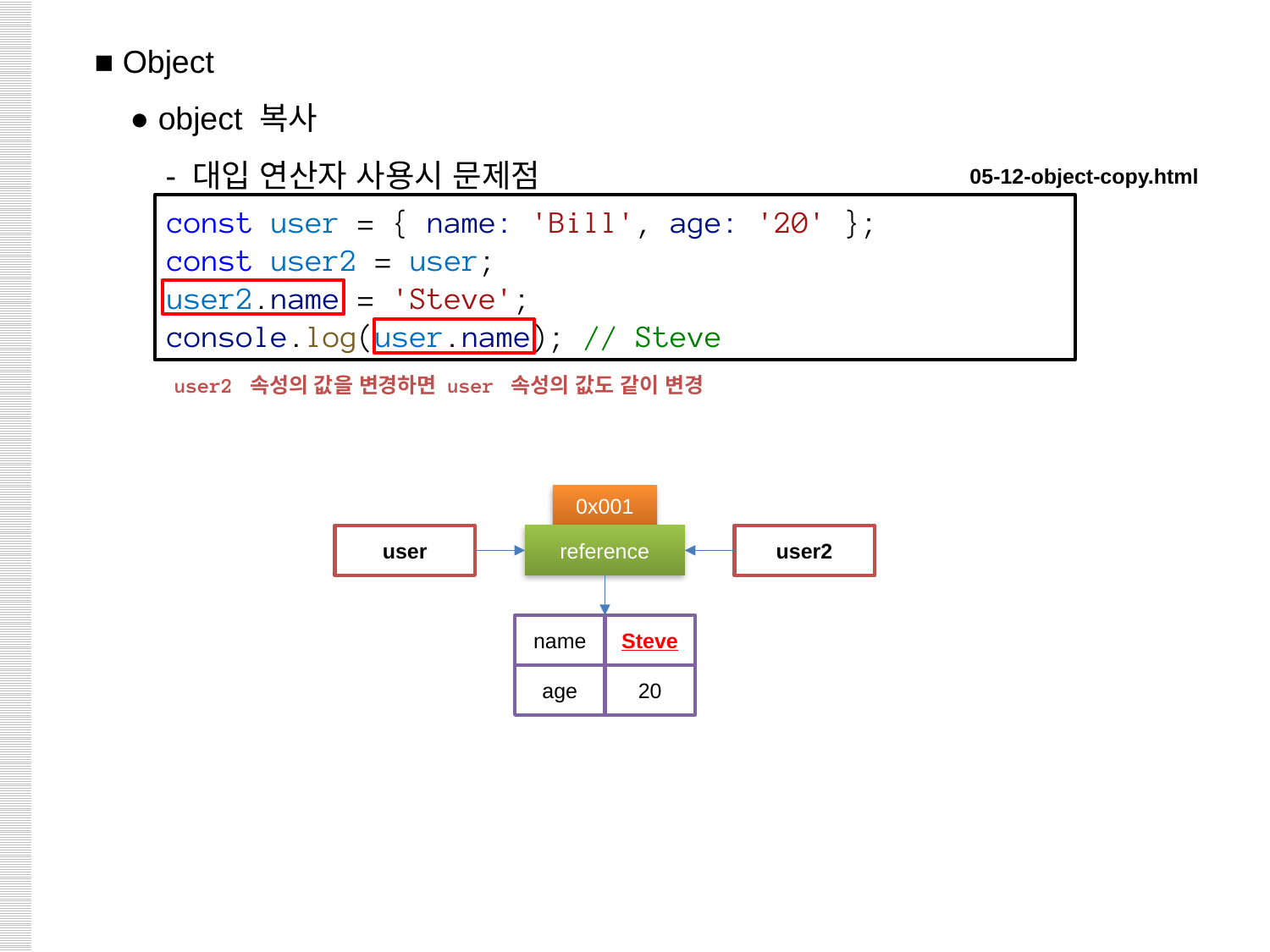

■ Object
    ● object 복사
        - 대입 연산자 사용시 문제점
05-12-object-copy.html
const user = { name: 'Bill', age: '20' };
const user2 = user;
user2.name = 'Steve';
console.log(user.name); // Steve

user2 속성의 값을 변경하면 user 속성의 값도 같이 변경
0x001
user
reference
user2
name
Steve
age
20